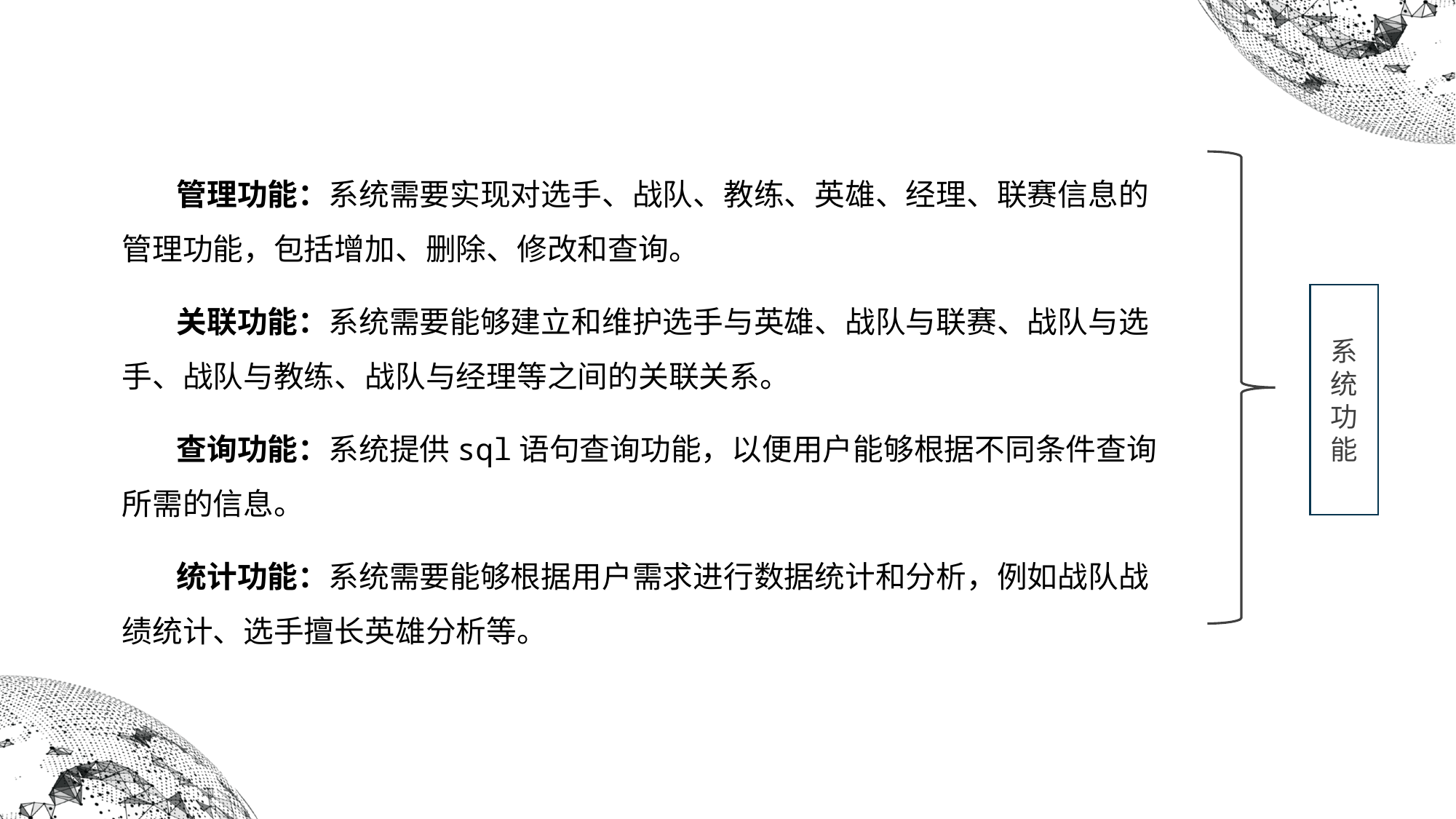

管理功能：系统需要实现对选手、战队、教练、英雄、经理、联赛信息的管理功能，包括增加、删除、修改和查询。
关联功能：系统需要能够建立和维护选手与英雄、战队与联赛、战队与选手、战队与教练、战队与经理等之间的关联关系。
查询功能：系统提供sql语句查询功能，以便用户能够根据不同条件查询所需的信息。
统计功能：系统需要能够根据用户需求进行数据统计和分析，例如战队战绩统计、选手擅长英雄分析等。

系统功能